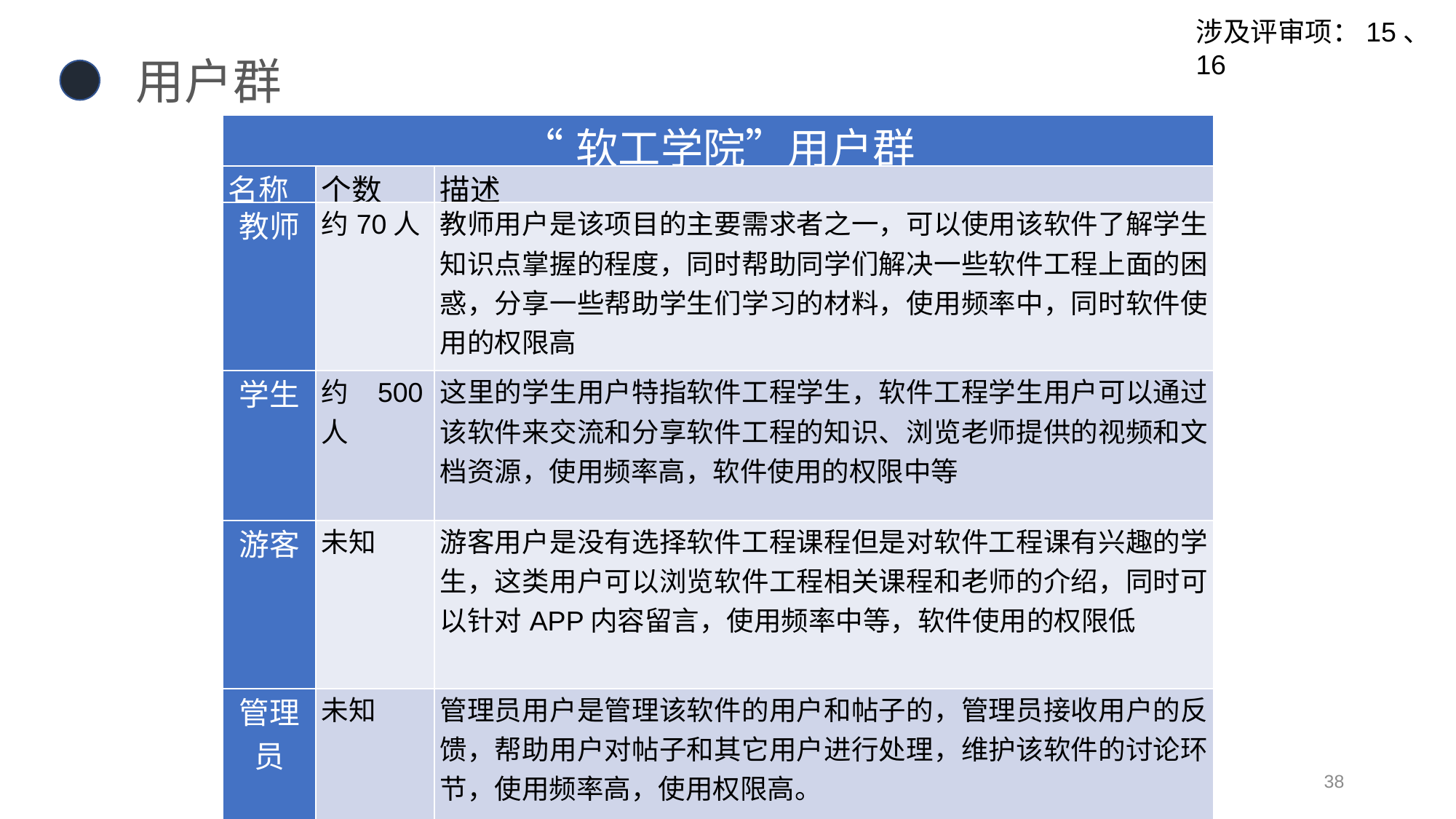

涉及评审项：15、16
用户群

| “软工学院”用户群 |  |  |
| --- | --- | --- |
| 名称 | 个数 | 描述 |
| 教师 | 约70人 | 教师用户是该项目的主要需求者之一，可以使用该软件了解学生知识点掌握的程度，同时帮助同学们解决一些软件工程上面的困惑，分享一些帮助学生们学习的材料，使用频率中，同时软件使用的权限高 |
| 学生 | 约500人 | 这里的学生用户特指软件工程学生，软件工程学生用户可以通过该软件来交流和分享软件工程的知识、浏览老师提供的视频和文档资源，使用频率高，软件使用的权限中等 |
| 游客 | 未知 | 游客用户是没有选择软件工程课程但是对软件工程课有兴趣的学生，这类用户可以浏览软件工程相关课程和老师的介绍，同时可以针对APP内容留言，使用频率中等，软件使用的权限低 |
| 管理员 | 未知 | 管理员用户是管理该软件的用户和帖子的，管理员接收用户的反馈，帮助用户对帖子和其它用户进行处理，维护该软件的讨论环节，使用频率高，使用权限高。 |
38